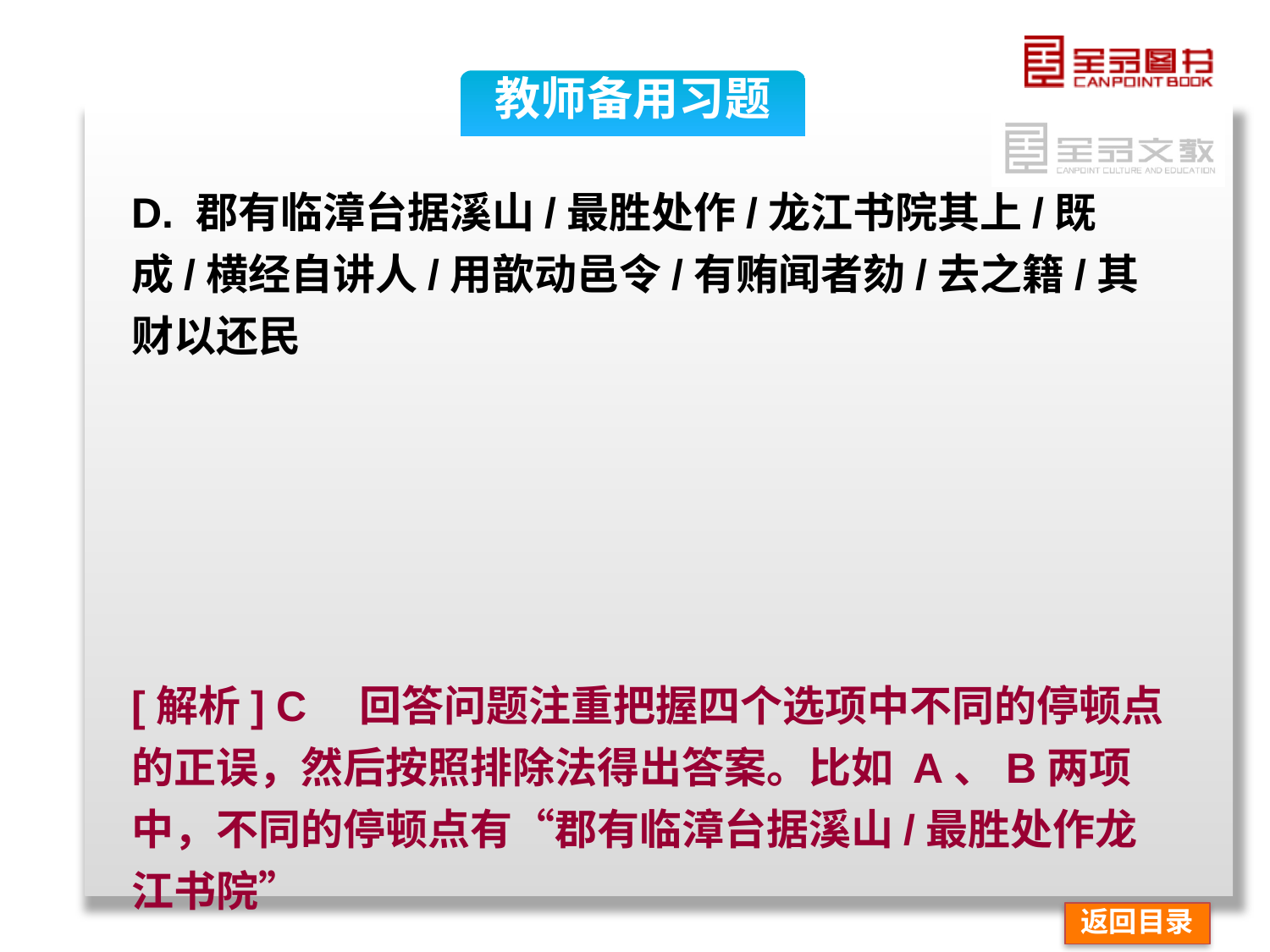

教师备用习题
D. 郡有临漳台据溪山/最胜处作/龙江书院其上/既成/横经自讲人/用歆动邑令/有贿闻者劾/去之籍/其财以还民

[解析] C　回答问题注重把握四个选项中不同的停顿点的正误，然后按照排除法得出答案。比如 A、B两项中，不同的停顿点有“郡有临漳台据溪山/最胜处作龙江书院”
返回目录